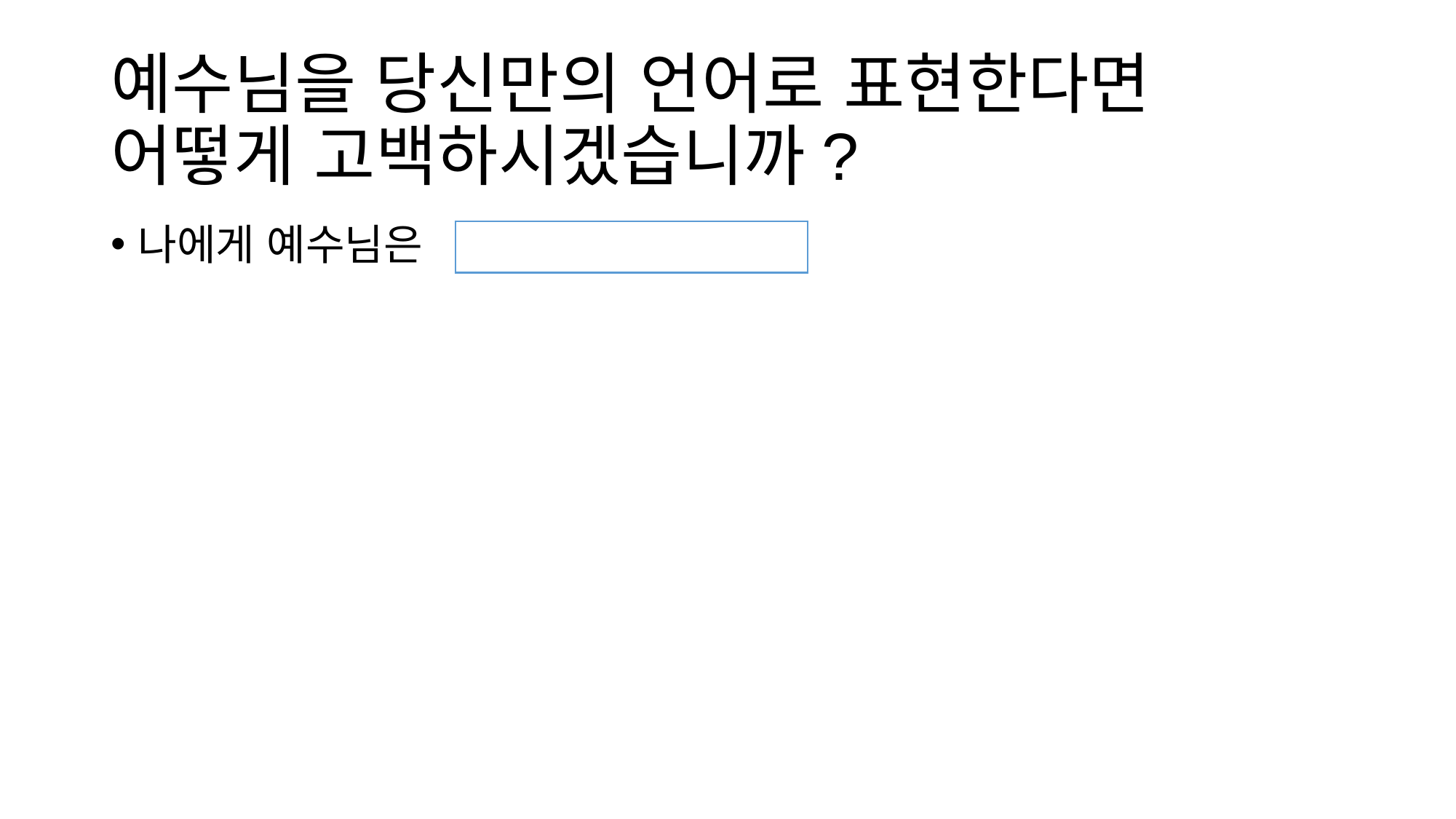

# 예수님을 당신만의 언어로 표현한다면 어떻게 고백하시겠습니까?
나에게 예수님은                        이다.